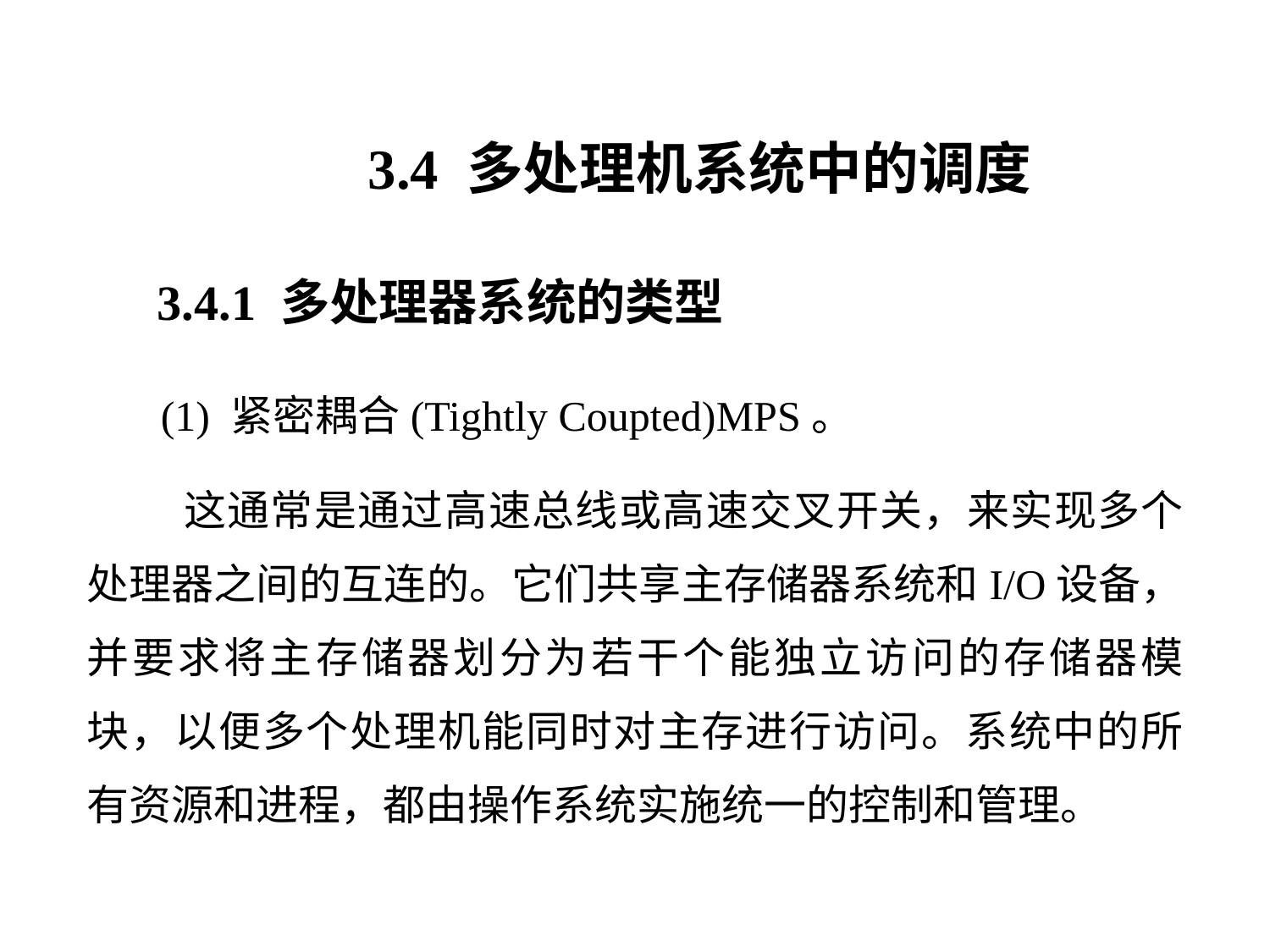

3.4 多处理机系统中的调度
3.4.1 多处理器系统的类型
       (1) 紧密耦合(Tightly Coupted)MPS。
        这通常是通过高速总线或高速交叉开关，来实现多个处理器之间的互连的。它们共享主存储器系统和I/O设备，并要求将主存储器划分为若干个能独立访问的存储器模块，以便多个处理机能同时对主存进行访问。系统中的所有资源和进程，都由操作系统实施统一的控制和管理。